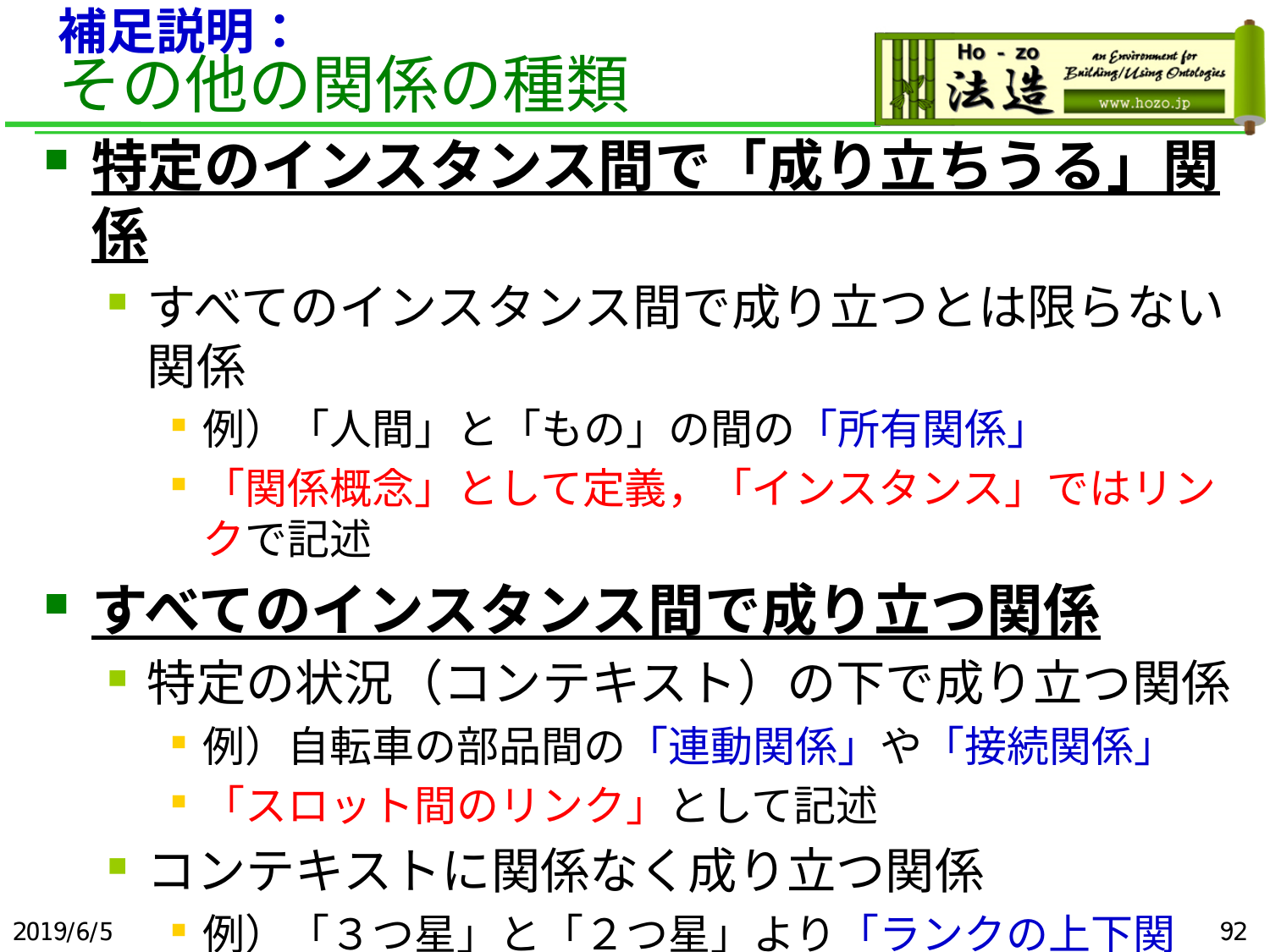

# 補足説明： その他の関係の種類
特定のインスタンス間で「成り立ちうる」関係
すべてのインスタンス間で成り立つとは限らない関係
例）「人間」と「もの」の間の「所有関係」
「関係概念」として定義，「インスタンス」ではリンクで記述
すべてのインスタンス間で成り立つ関係
特定の状況（コンテキスト）の下で成り立つ関係
例）自転車の部品間の「連動関係」や「接続関係」
「スロット間のリンク」として記述
コンテキストに関係なく成り立つ関係
例）「３つ星」と「２つ星」より「ランクの上下関係」
「ノード間のリンク」（法造では未サポート）に対応
適切なコンテキストを概念として導入することで表現可能

2019/6/5
92